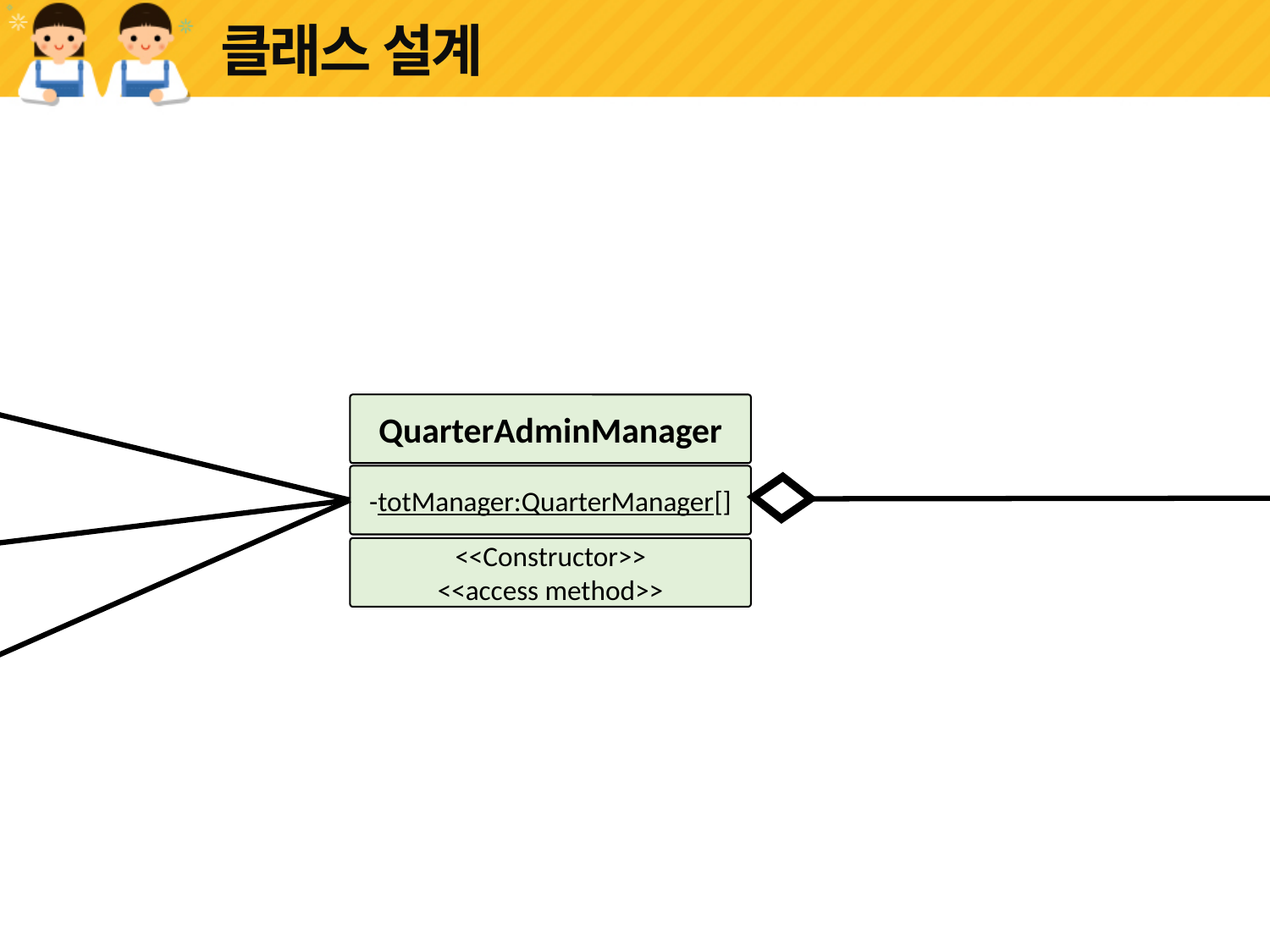

# 클래스 설계

QuarterAdminManager
-totManager:QuarterManager[]
<<Constructor>>
<<access method>>

MonthAccountBtnListenerr

YearAccountBtn
Listenerr